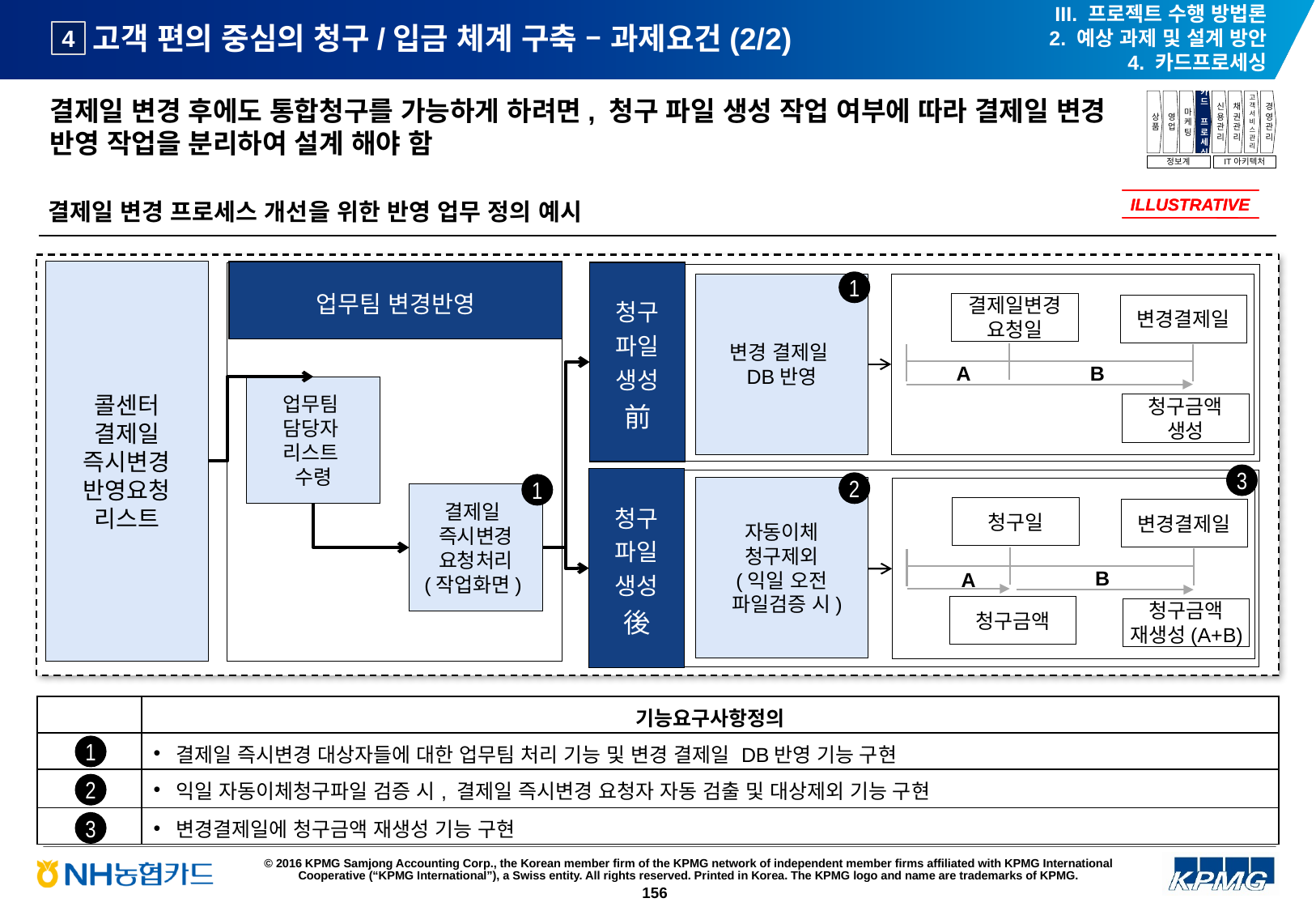

III. 프로젝트 수행 방법론
2. 예상 과제 및 설계 방안
4. 카드프로세싱
# 고객 편의 중심의 청구/입금 체계 구축 – 과제요건(2/2)
4
결제일 변경 후에도 통합청구를 가능하게 하려면, 청구 파일 생성 작업 여부에 따라 결제일 변경 반영 작업을 분리하여 설계 해야 함
상품
영업
마케팅
카드
프로세싱
신용관리
채권관리
고객서비스관리
경영관리
정보계
IT아키텍처
결제일 변경 프로세스 개선을 위한 반영 업무 정의 예시
ILLUSTRATIVE
ILLUSTRATIVE

콜센터
결제일
즉시변경
반영요청
리스트
업무팀 변경반영
청구
파일
생성
前

1
변경 결제일
DB반영

결제일변경
요청일
변경결제일
B
A
업무팀
담당자
리스트
수령
청구금액
생성
3
청구
파일
생성
後

2
1
자동이체
청구제외
(익일 오전
 파일검증 시)

결제일
즉시변경
요청처리
(작업화면)
청구일
변경결제일
B
A
청구금액
청구금액
재생성(A+B)
|  | 기능요구사항정의 |
| --- | --- |
|  | 결제일 즉시변경 대상자들에 대한 업무팀 처리 기능 및 변경 결제일 DB반영 기능 구현 |
|  | 익일 자동이체청구파일 검증 시, 결제일 즉시변경 요청자 자동 검출 및 대상제외 기능 구현 |
|  | 변경결제일에 청구금액 재생성 기능 구현 |
1
2
3